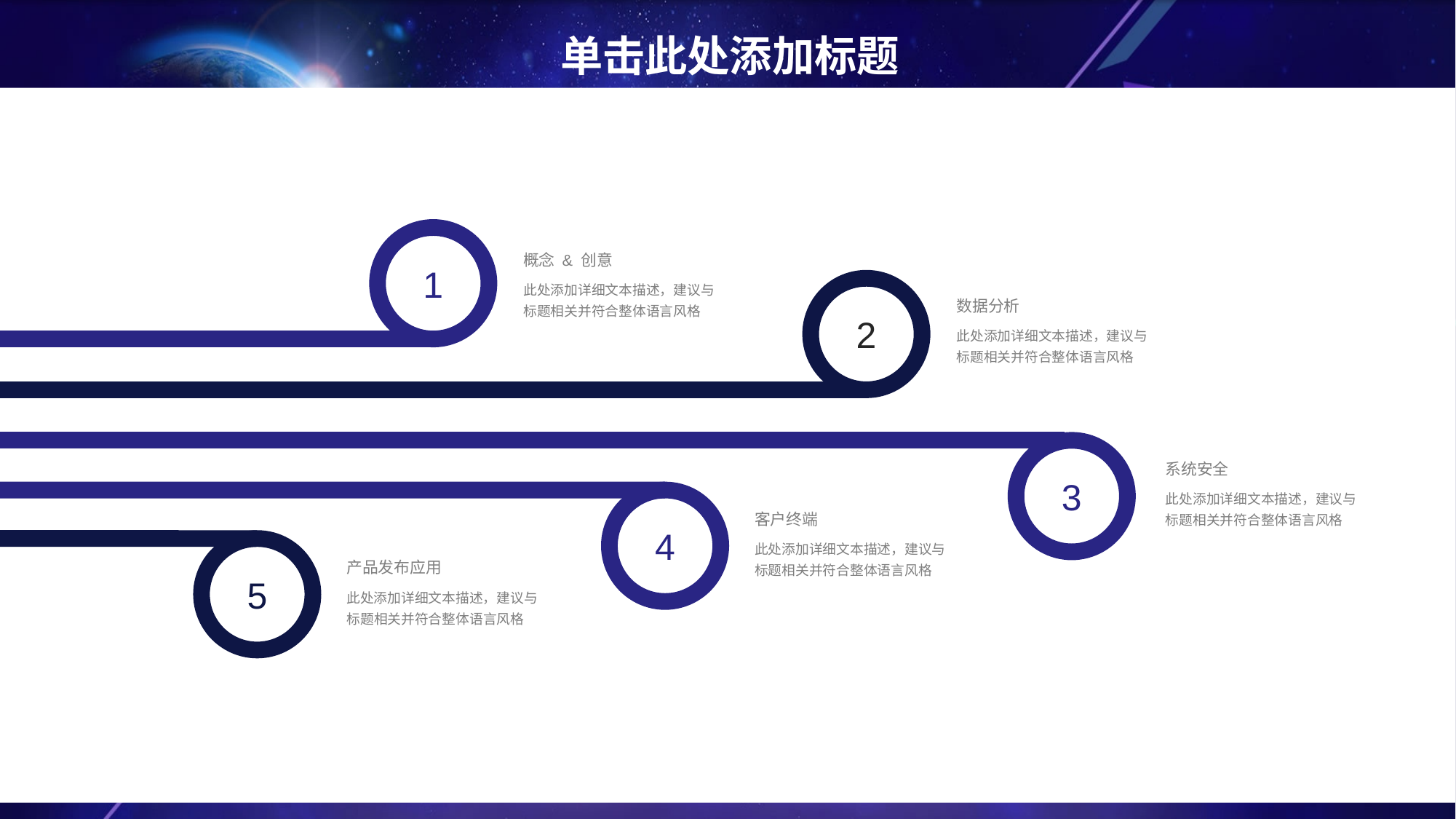

# 单击此处添加标题
1
概念 & 创意
此处添加详细文本描述，建议与标题相关并符合整体语言风格
2
数据分析
此处添加详细文本描述，建议与标题相关并符合整体语言风格
3
系统安全
此处添加详细文本描述，建议与标题相关并符合整体语言风格
4
客户终端
此处添加详细文本描述，建议与标题相关并符合整体语言风格
5
产品发布应用
此处添加详细文本描述，建议与标题相关并符合整体语言风格